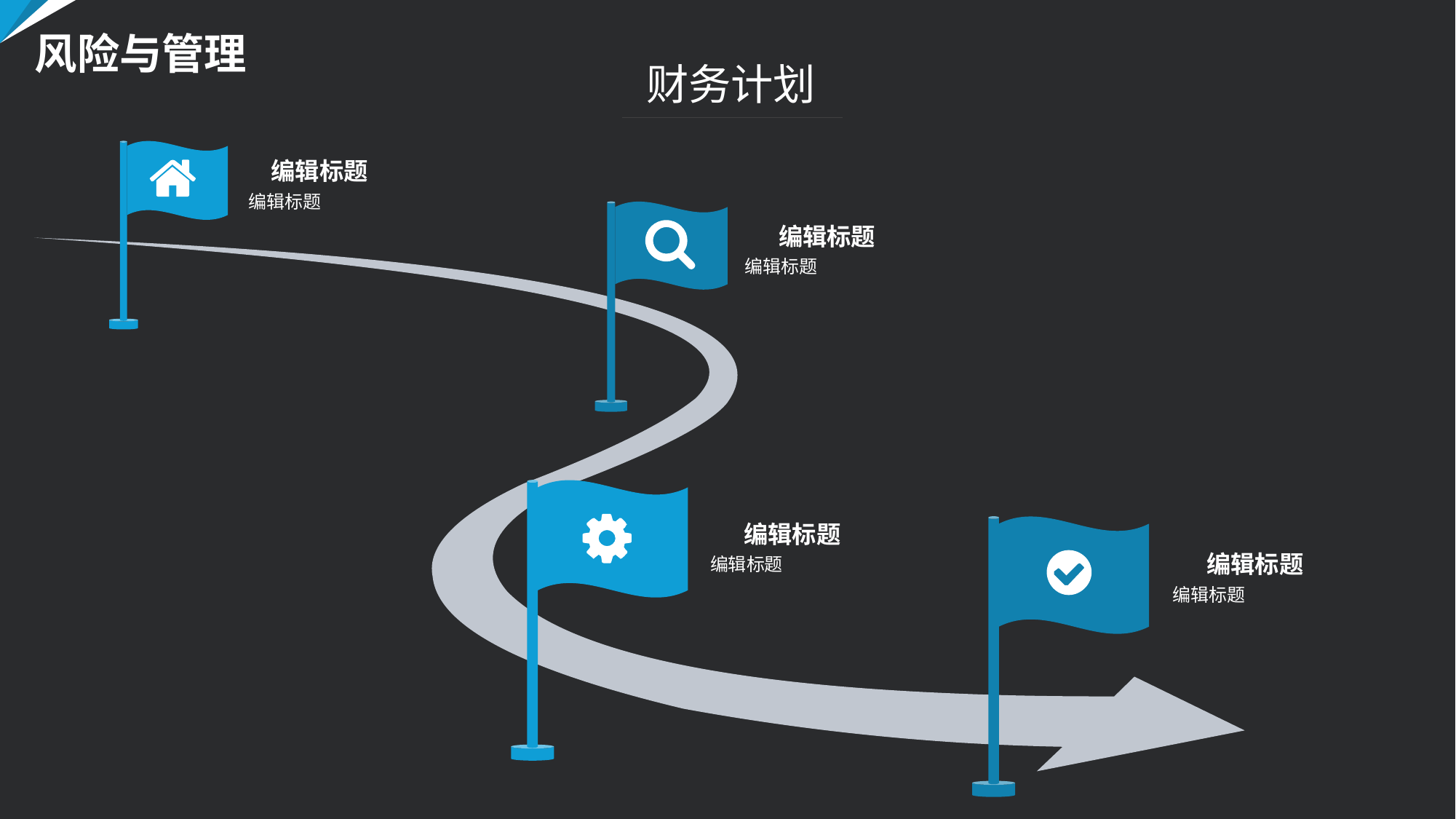

风险与管理
财务计划

编辑标题

编辑标题

编辑标题

编辑标题

编辑标题
编辑标题

编辑标题
编辑标题